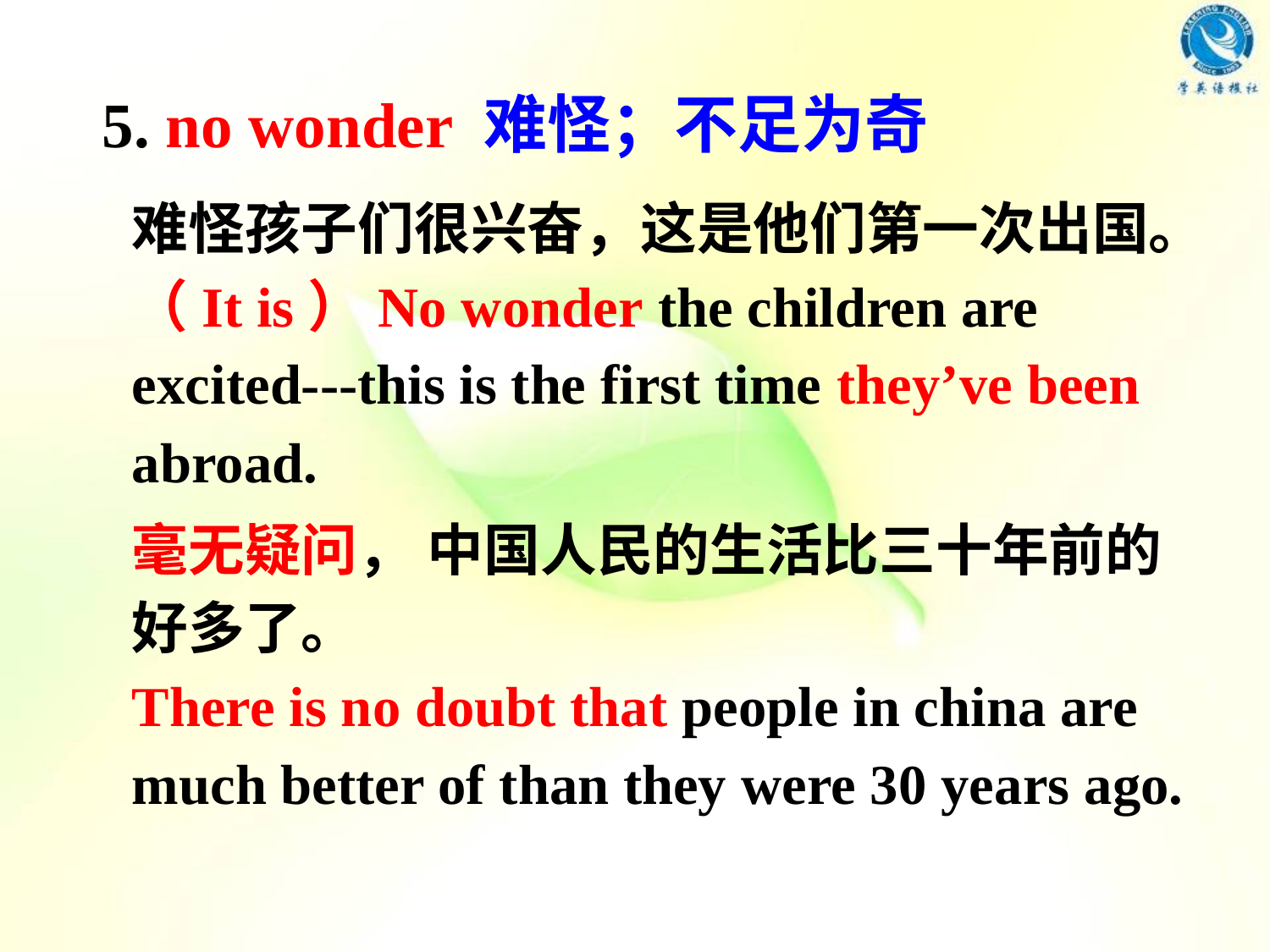

5. no wonder 难怪；不足为奇

难怪孩子们很兴奋，这是他们第一次出国。
（It is）No wonder the children are excited---this is the first time they’ve been abroad.
毫无疑问， 中国人民的生活比三十年前的好多了。
There is no doubt that people in china are much better of than they were 30 years ago.